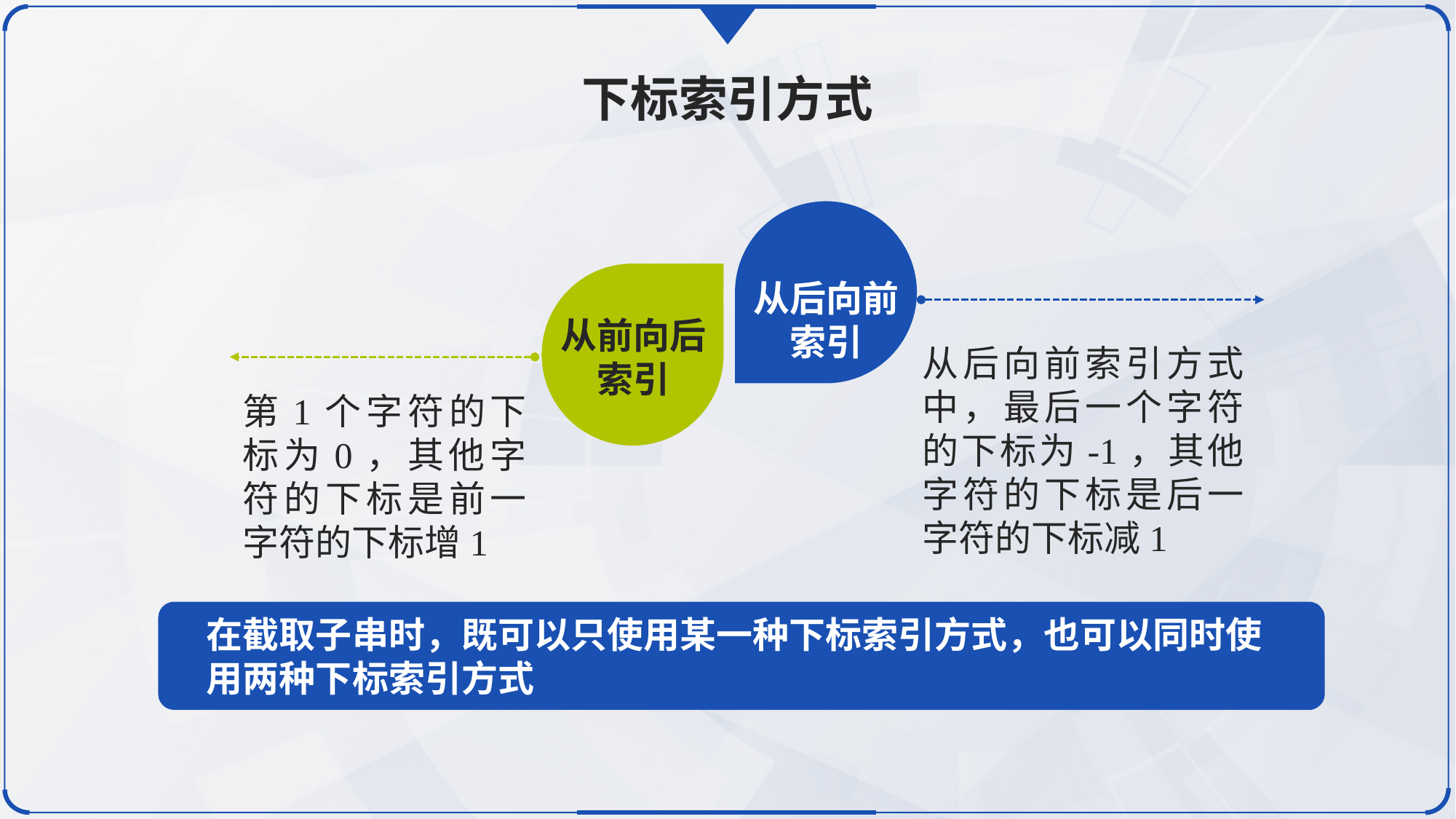

下标索引方式

从后向前
索引

从前向后
索引
从后向前索引方式中，最后一个字符的下标为-1，其他字符的下标是后一字符的下标减1
第1个字符的下标为0，其他字符的下标是前一字符的下标增1

在截取子串时，既可以只使用某一种下标索引方式，也可以同时使用两种下标索引方式